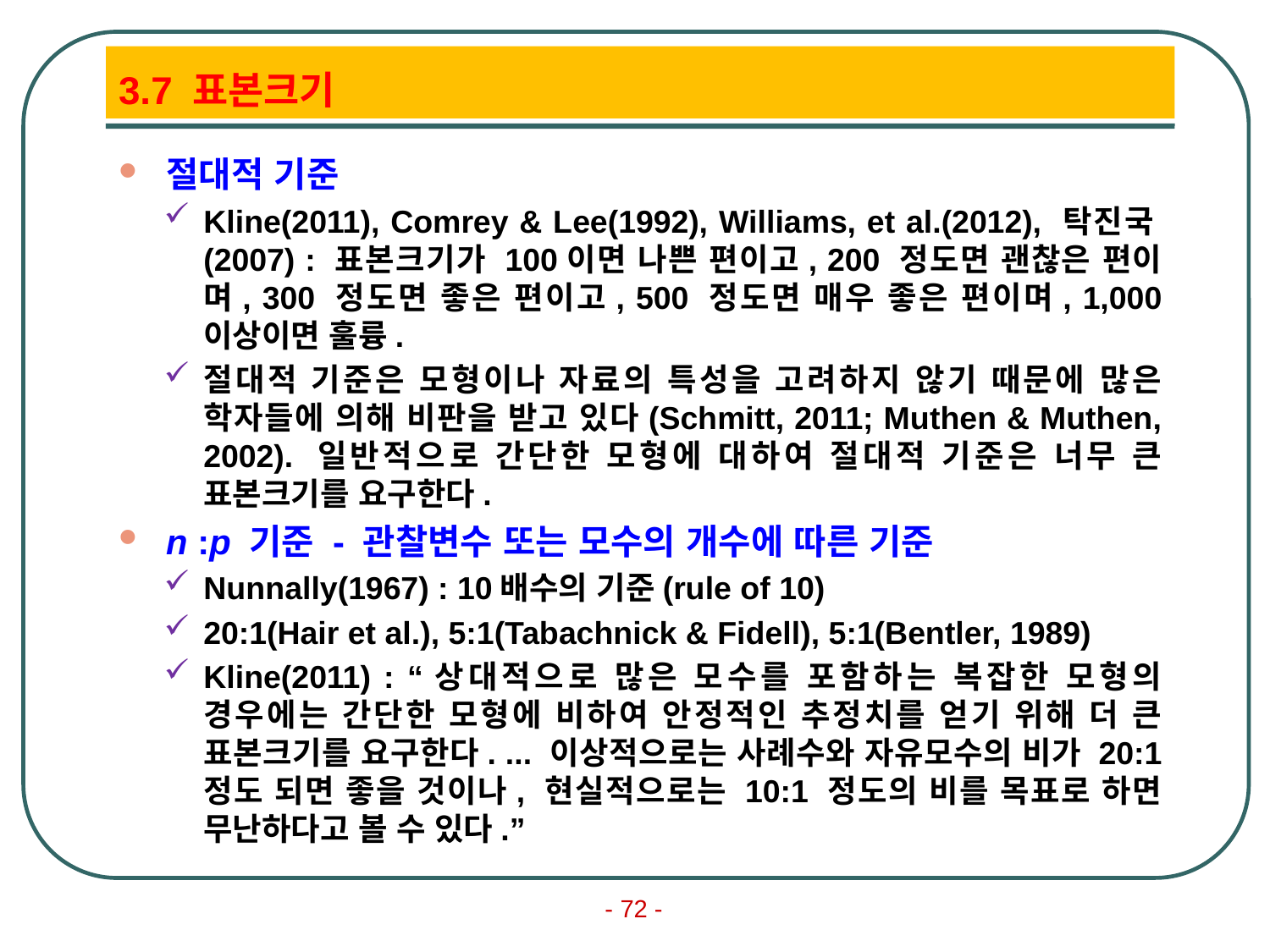

# 3.7 표본크기
절대적 기준
Kline(2011), Comrey & Lee(1992), Williams, et al.(2012), 탁진국(2007) : 표본크기가 100이면 나쁜 편이고, 200 정도면 괜찮은 편이며, 300 정도면 좋은 편이고, 500 정도면 매우 좋은 편이며, 1,000 이상이면 훌륭.
절대적 기준은 모형이나 자료의 특성을 고려하지 않기 때문에 많은 학자들에 의해 비판을 받고 있다(Schmitt, 2011; Muthen & Muthen, 2002). 일반적으로 간단한 모형에 대하여 절대적 기준은 너무 큰 표본크기를 요구한다.
n :p 기준 - 관찰변수 또는 모수의 개수에 따른 기준
Nunnally(1967) : 10배수의 기준(rule of 10)
20:1(Hair et al.), 5:1(Tabachnick & Fidell), 5:1(Bentler, 1989)
Kline(2011) : “상대적으로 많은 모수를 포함하는 복잡한 모형의 경우에는 간단한 모형에 비하여 안정적인 추정치를 얻기 위해 더 큰 표본크기를 요구한다. ... 이상적으로는 사례수와 자유모수의 비가 20:1 정도 되면 좋을 것이나, 현실적으로는 10:1 정도의 비를 목표로 하면 무난하다고 볼 수 있다.”
- 72 -